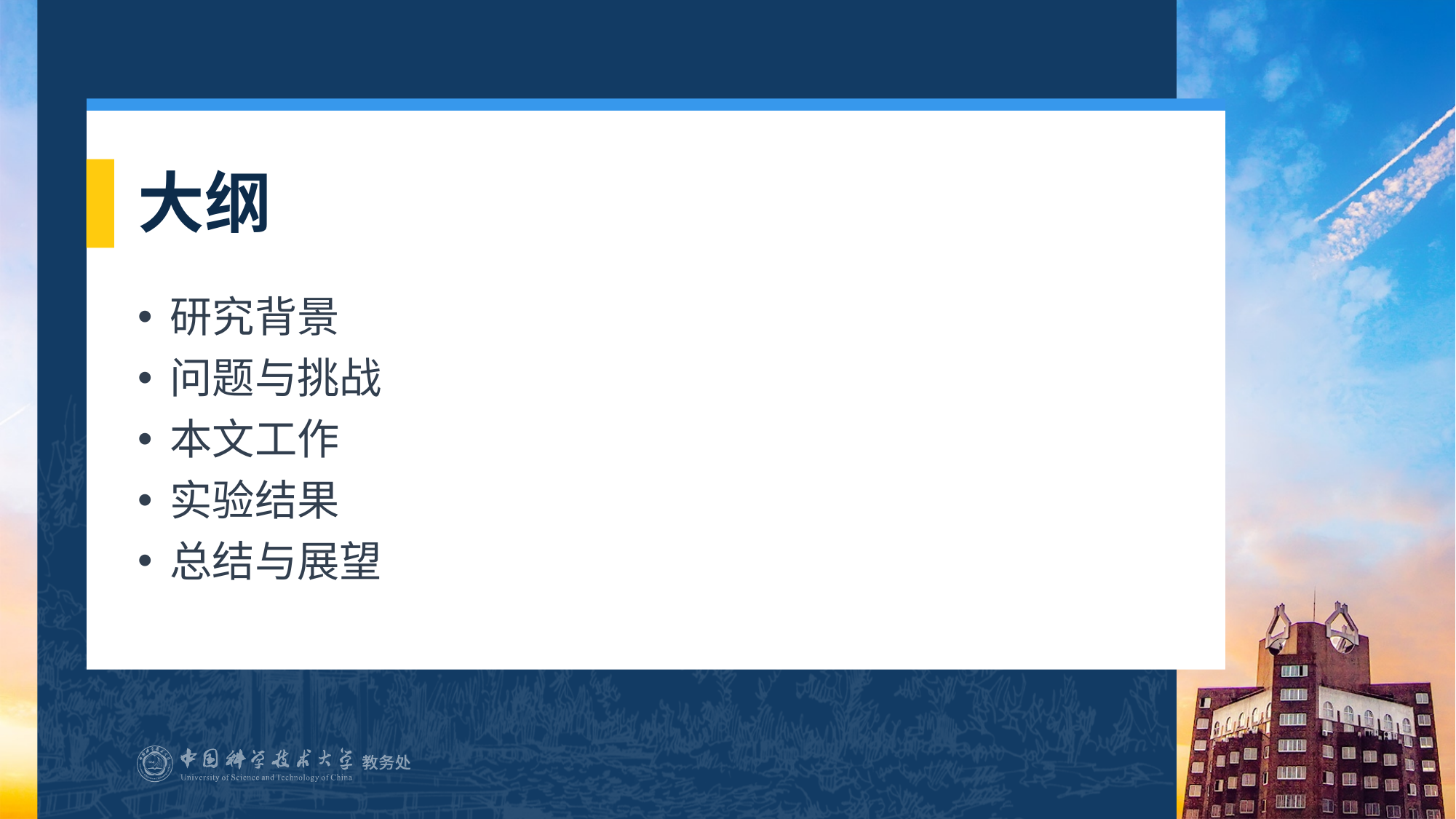

# 大纲
研究背景
问题与挑战
本文工作
实验结果
总结与展望